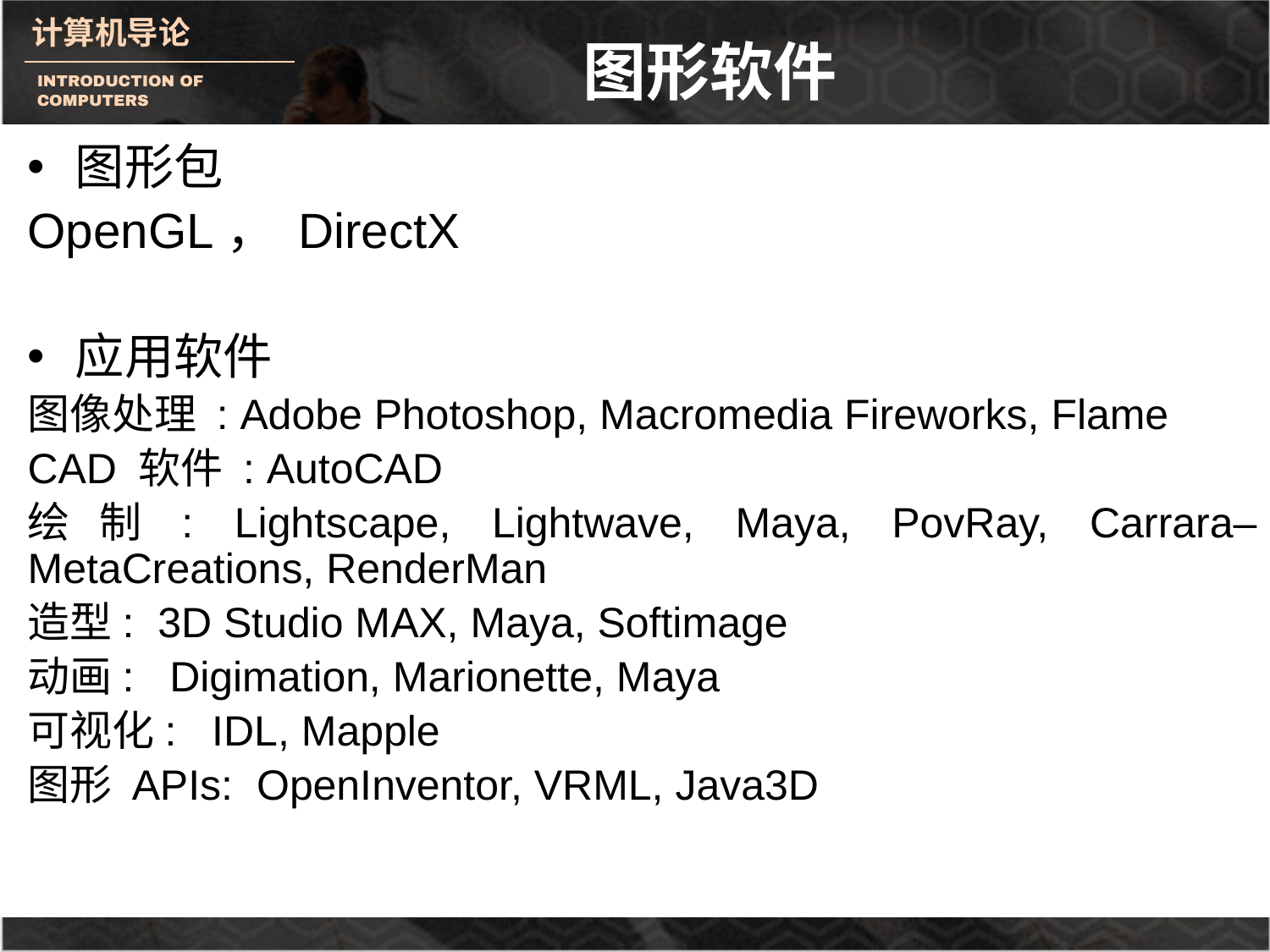

图形软件
#
图形包
OpenGL， DirectX

应用软件
图像处理 : Adobe Photoshop, Macromedia Fireworks, Flame
CAD 软件 : AutoCAD
绘制: Lightscape, Lightwave, Maya, PovRay, Carrara– MetaCreations, RenderMan
造型:  3D Studio MAX, Maya, Softimage
动画:   Digimation, Marionette, Maya
可视化:   IDL, Mapple
图形 APIs:  OpenInventor, VRML, Java3D
38